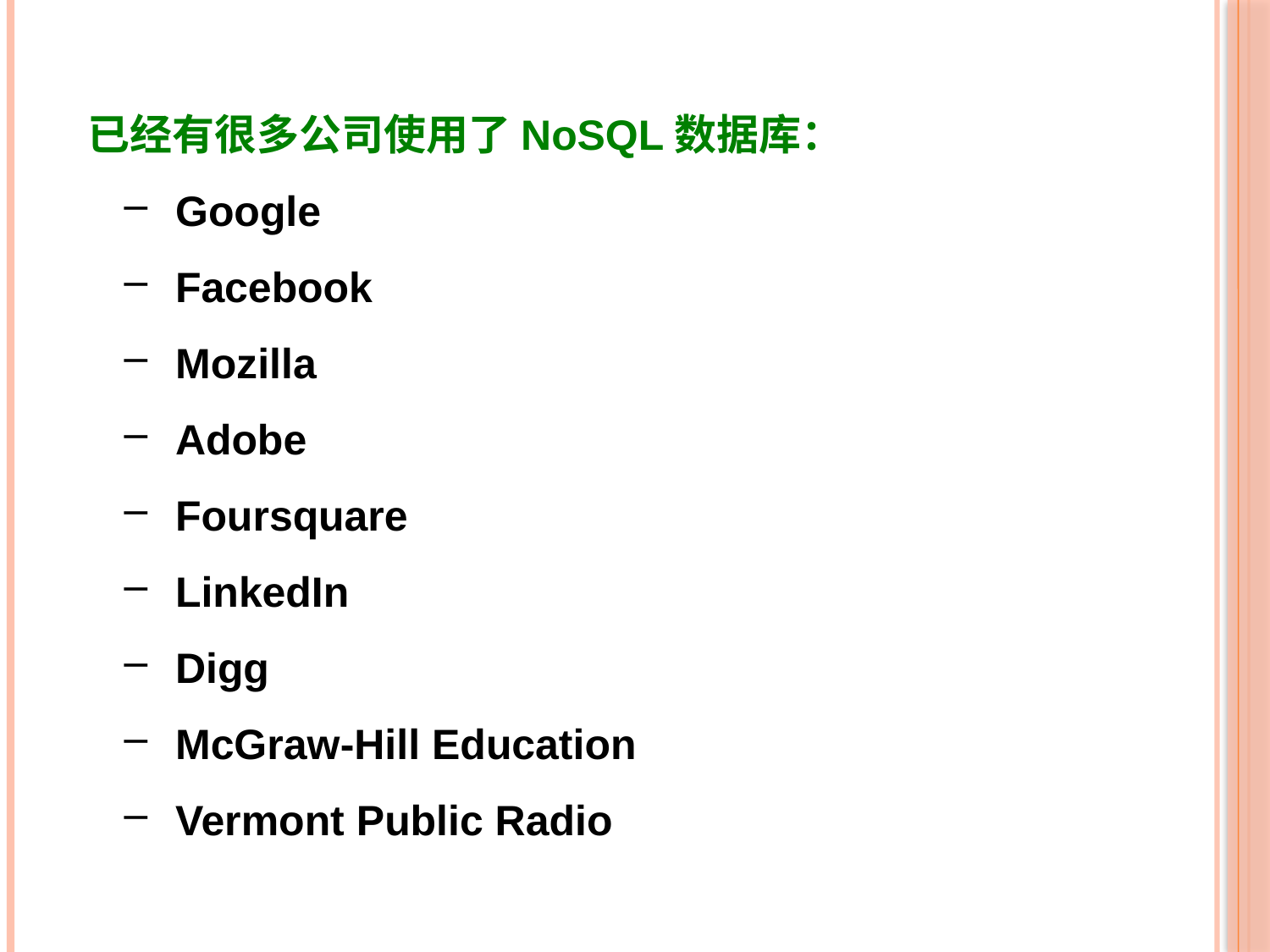

已经有很多公司使用了NoSQL数据库：
Google
Facebook
Mozilla
Adobe
Foursquare
LinkedIn
Digg
McGraw-Hill Education
Vermont Public Radio